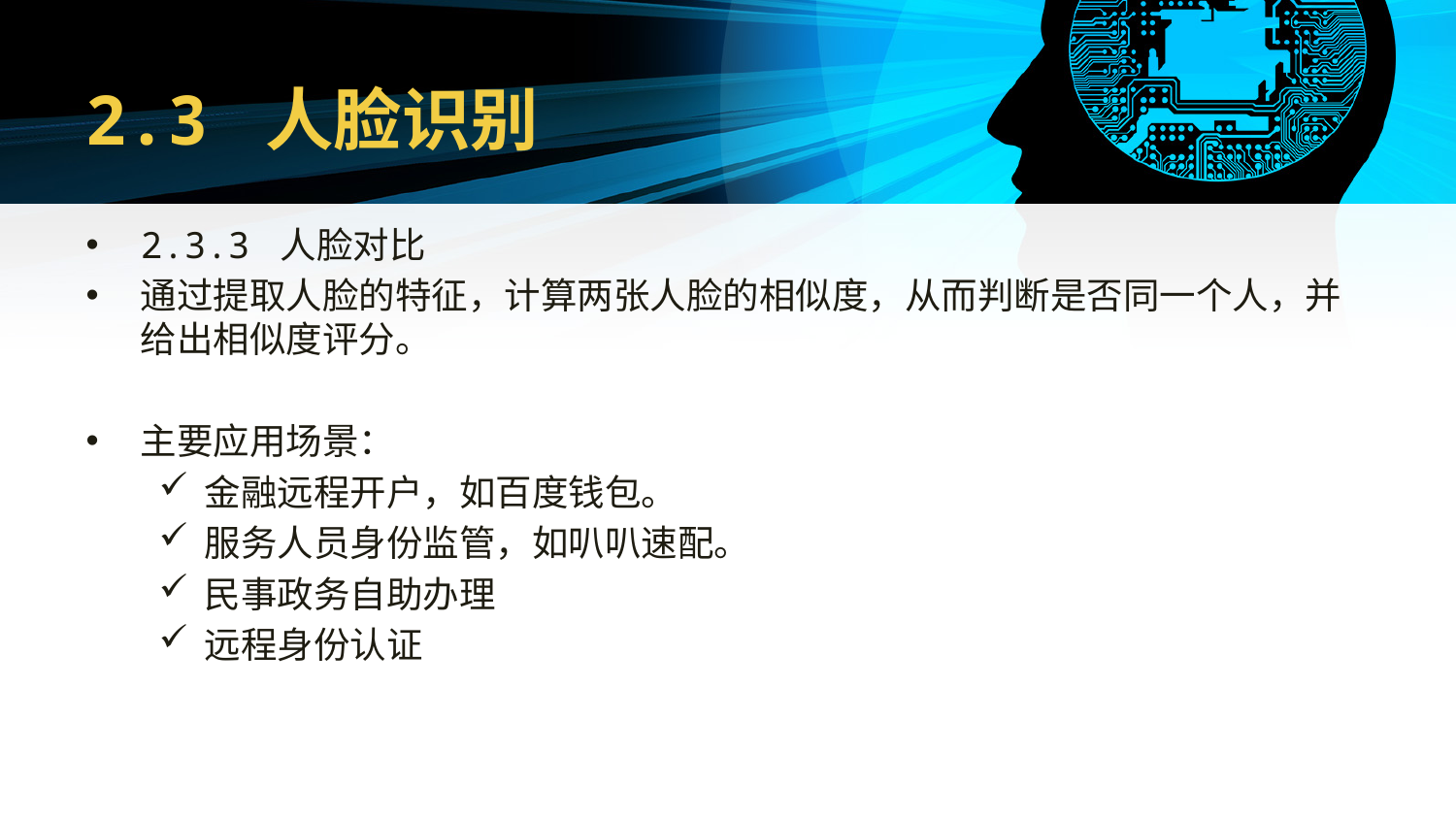

# 2.3 人脸识别
2.3.3 人脸对比
通过提取人脸的特征，计算两张人脸的相似度，从而判断是否同一个人，并给出相似度评分。

主要应用场景：
金融远程开户，如百度钱包。
服务人员身份监管，如叭叭速配。
民事政务自助办理
远程身份认证